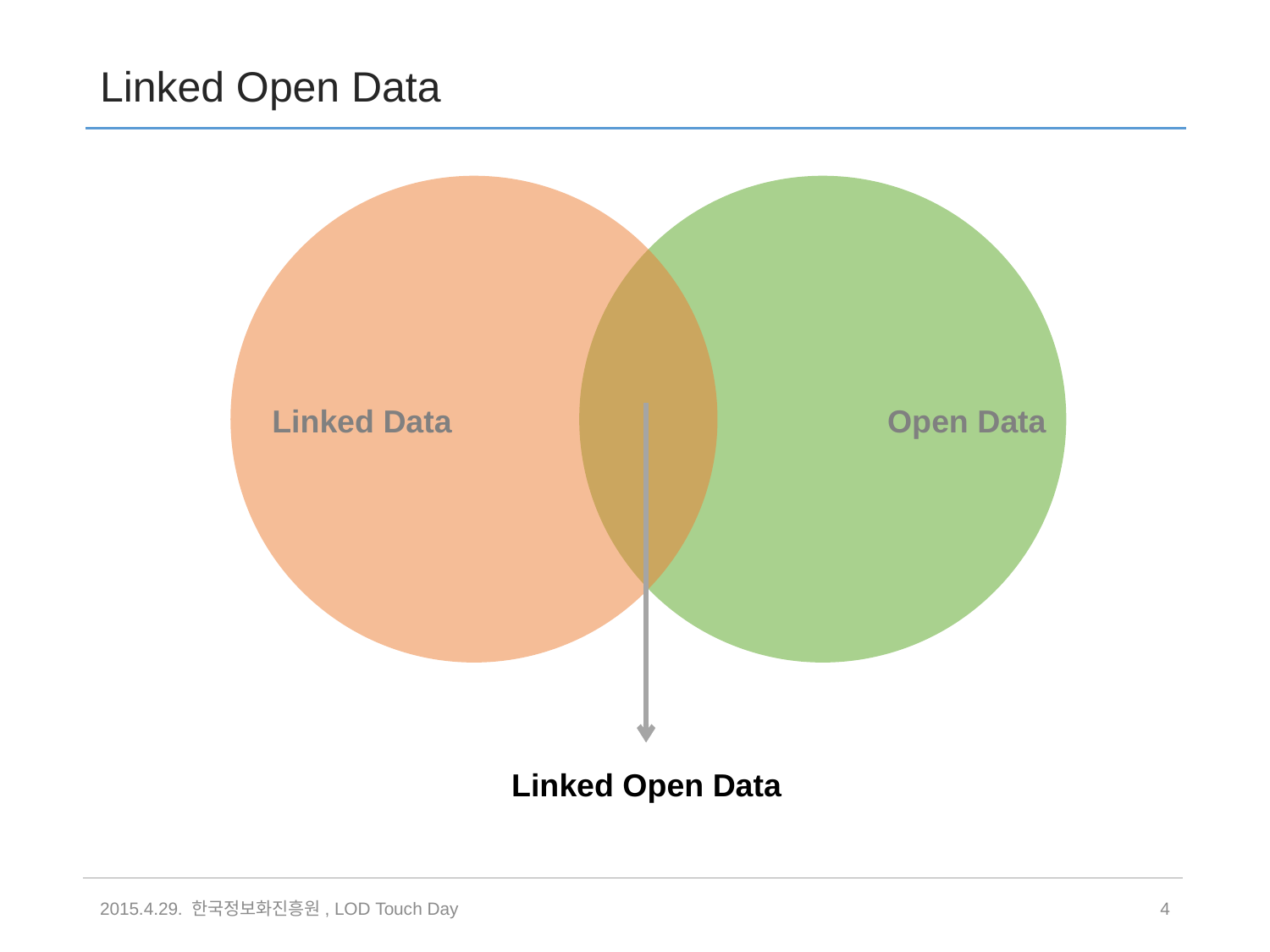

# Linked Open Data

Linked Data
Open Data
Linked Open Data
2015.4.29. 한국정보화진흥원, LOD Touch Day
4